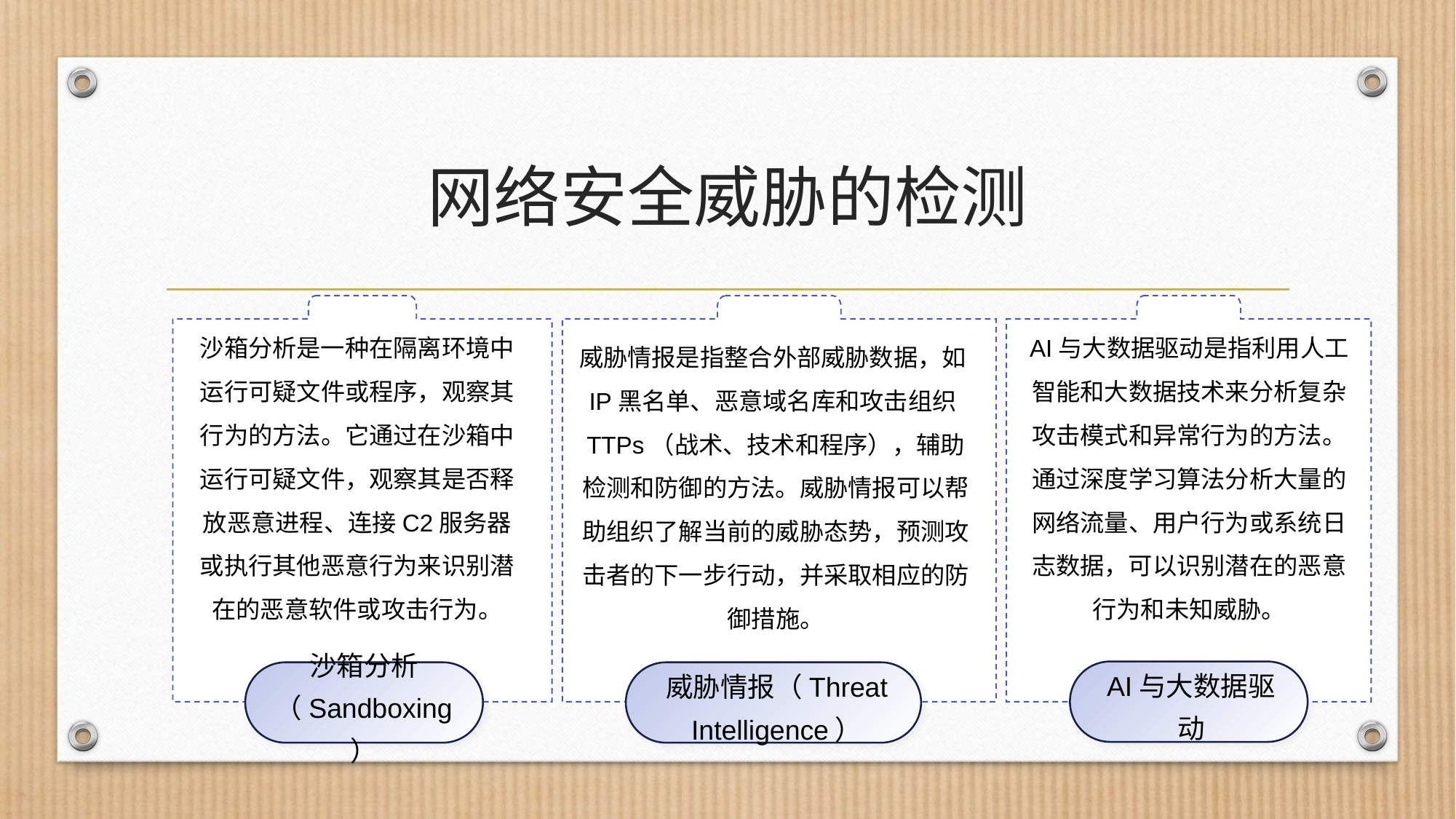

# 网络安全威胁的检测

威胁情报是指整合外部威胁数据，如IP黑名单、恶意域名库和攻击组织TTPs（战术、技术和程序），辅助检测和防御的方法。威胁情报可以帮助组织了解当前的威胁态势，预测攻击者的下一步行动，并采取相应的防御措施。
沙箱分析是一种在隔离环境中运行可疑文件或程序，观察其行为的方法。它通过在沙箱中运行可疑文件，观察其是否释放恶意进程、连接C2服务器或执行其他恶意行为来识别潜在的恶意软件或攻击行为。
AI与大数据驱动是指利用人工智能和大数据技术来分析复杂攻击模式和异常行为的方法。通过深度学习算法分析大量的网络流量、用户行为或系统日志数据，可以识别潜在的恶意行为和未知威胁。

AI与大数据驱动
沙箱分析（Sandboxing）
威胁情报（Threat Intelligence）